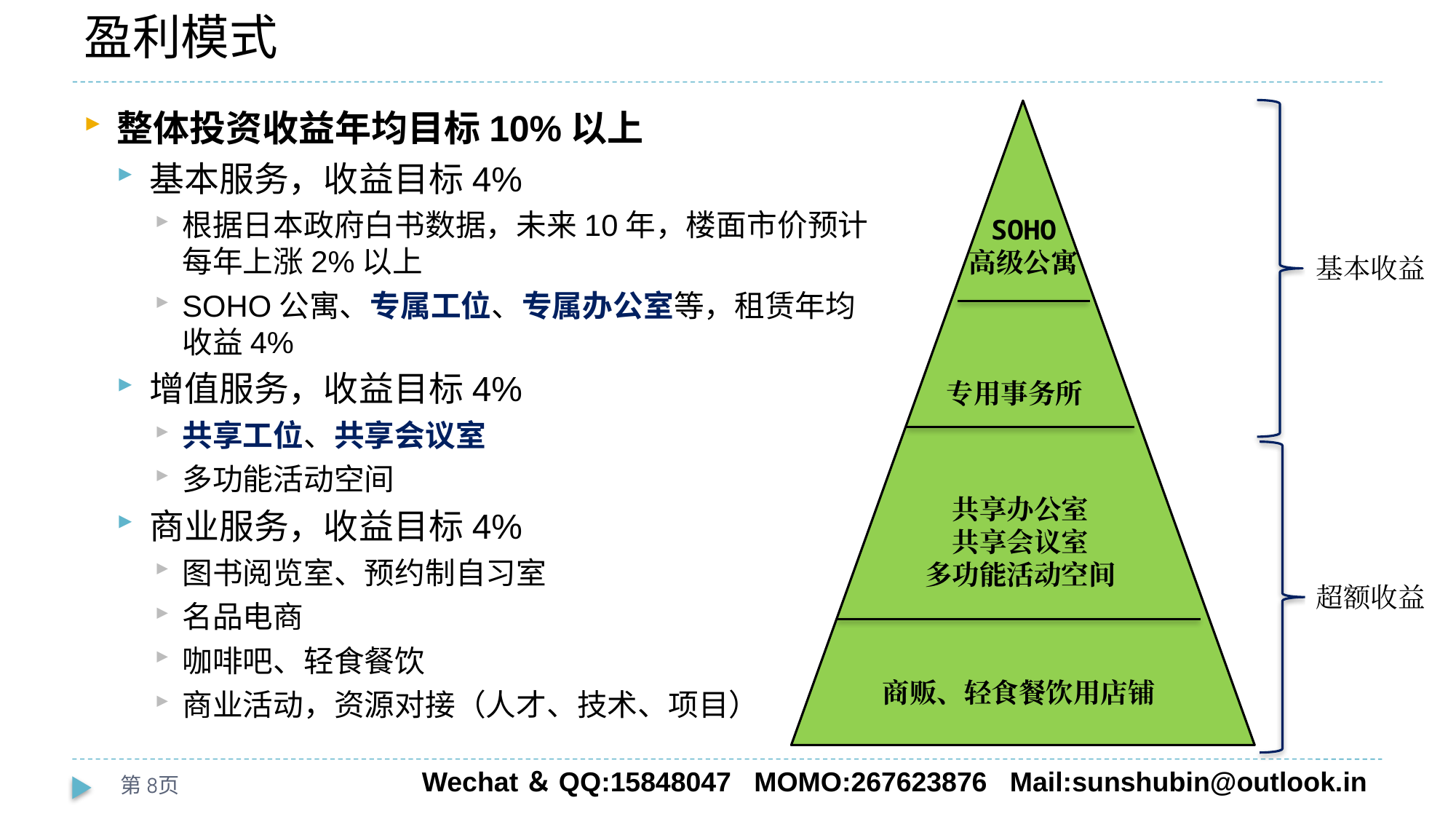

# 盈利模式
整体投资收益年均目标10%以上
基本服务，收益目标4%
根据日本政府白书数据，未来10年，楼面市价预计每年上涨2%以上
SOHO公寓、专属工位、专属办公室等，租赁年均收益4%
增值服务，收益目标4%
共享工位、共享会议室
多功能活动空间
商业服务，收益目标4%
图书阅览室、预约制自习室
名品电商
咖啡吧、轻食餐饮
商业活动，资源对接（人才、技术、项目）

SOHO
高级公寓
专用事务所
共享办公室
共享会议室
多功能活动空间
商贩、轻食餐饮用店铺
基本收益

超额收益
第8页